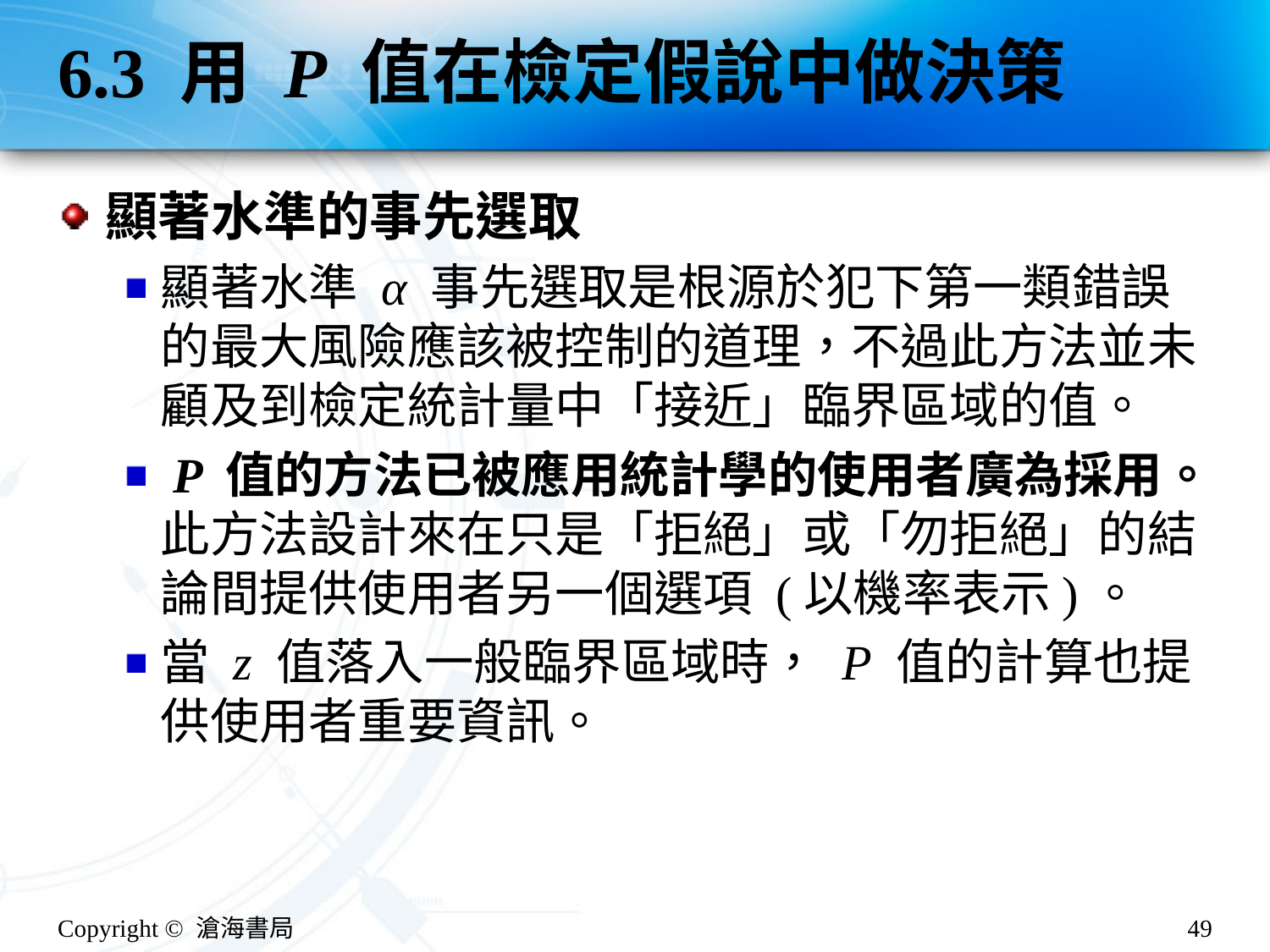

# 6.3 用 P 值在檢定假說中做決策
顯著水準的事先選取
顯著水準 α 事先選取是根源於犯下第一類錯誤的最大風險應該被控制的道理，不過此方法並未顧及到檢定統計量中「接近」臨界區域的值。
 P 值的方法已被應用統計學的使用者廣為採用。此方法設計來在只是「拒絕」或「勿拒絕」的結論間提供使用者另一個選項 (以機率表示)。
當 z 值落入一般臨界區域時， P 值的計算也提供使用者重要資訊。
Copyright © 滄海書局
49